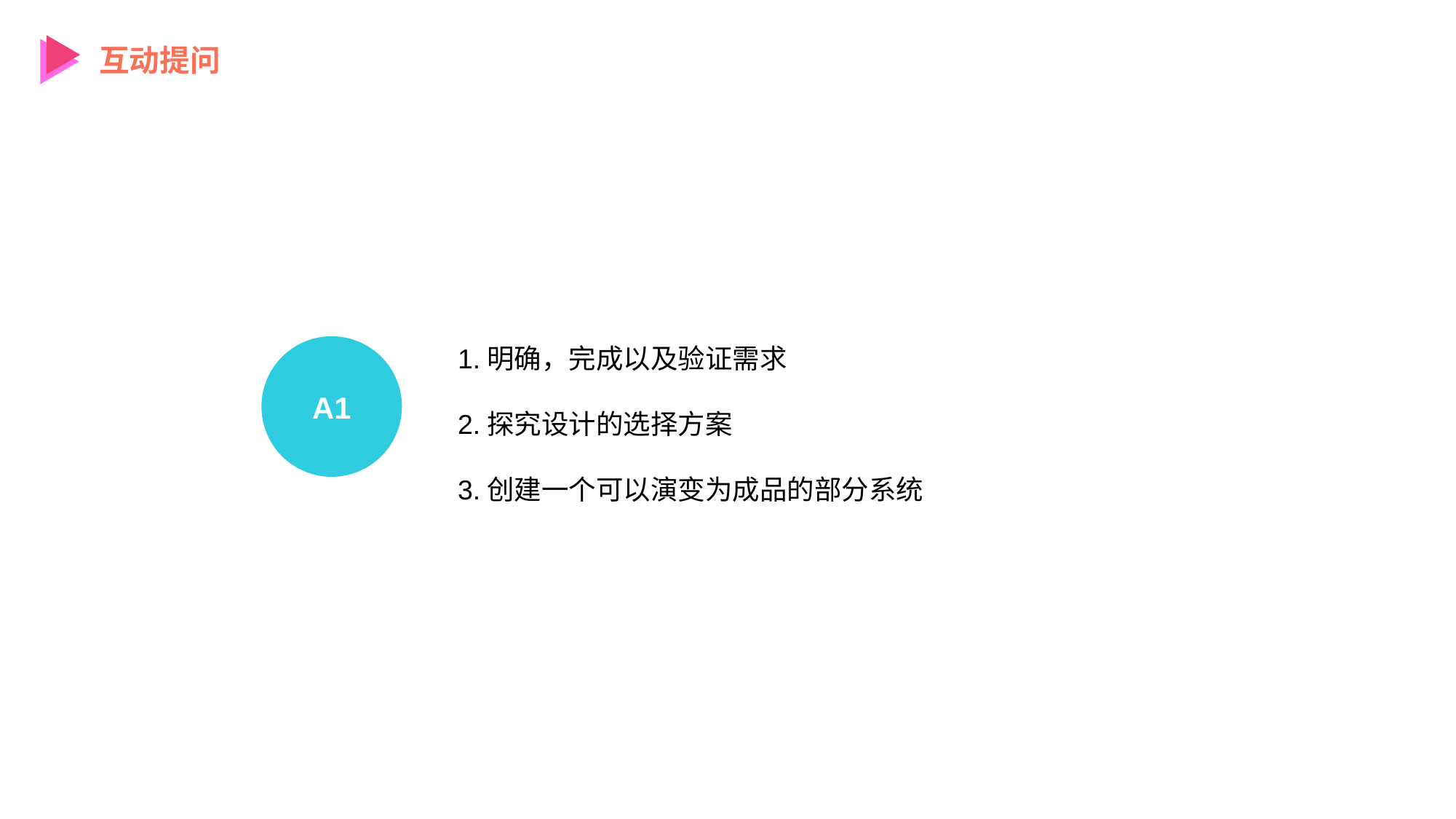

互动提问
A1
1.明确，完成以及验证需求

2.探究设计的选择方案

3.创建一个可以演变为成品的部分系统